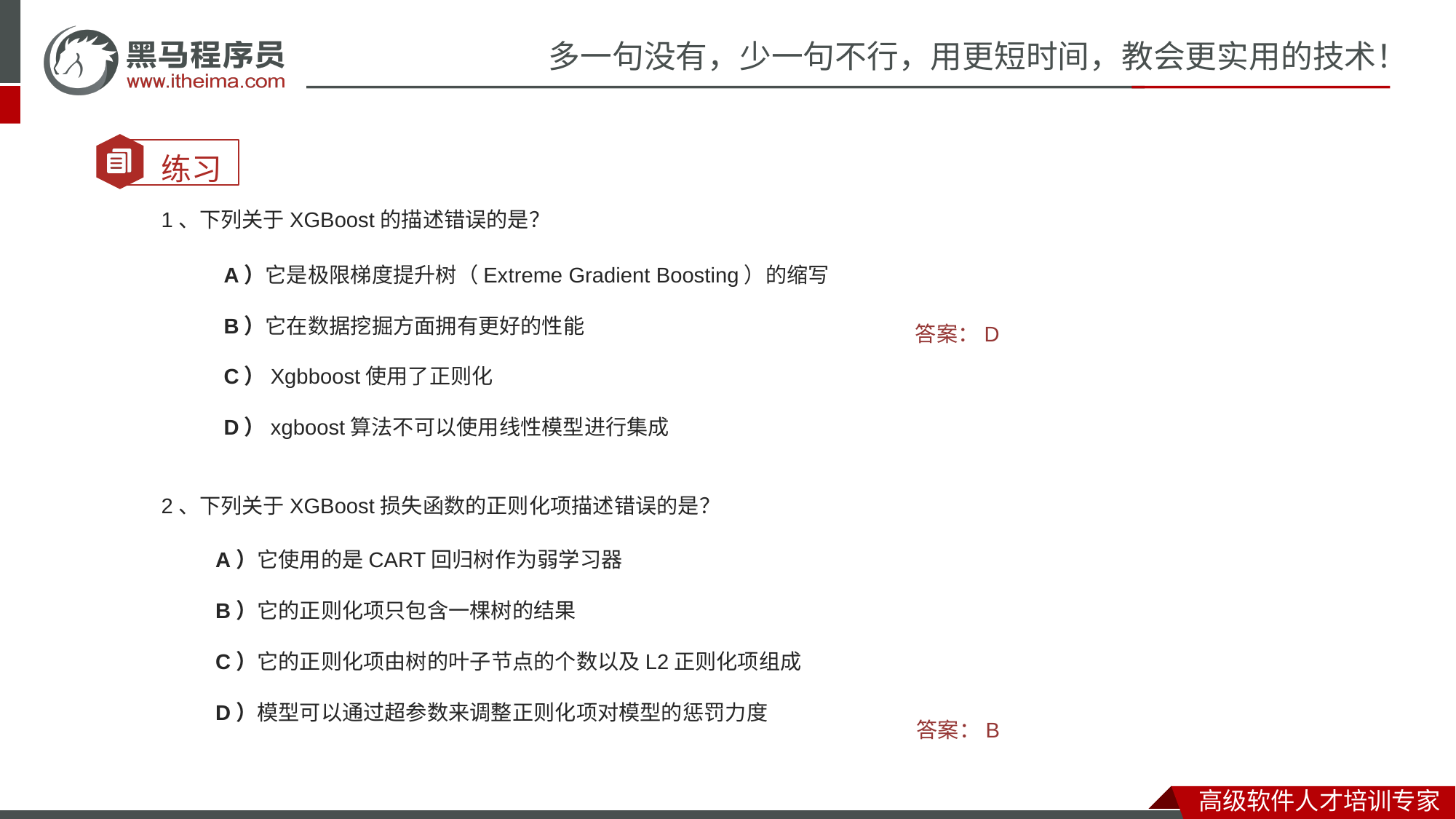

1、下列关于XGBoost的描述错误的是？
A）它是极限梯度提升树（Extreme Gradient Boosting）的缩写

B）它在数据挖掘方面拥有更好的性能

C）Xgbboost使用了正则化

D）xgboost算法不可以使用线性模型进行集成
答案：D
2、下列关于XGBoost损失函数的正则化项描述错误的是？
A）它使用的是CART回归树作为弱学习器

B）它的正则化项只包含一棵树的结果

C）它的正则化项由树的叶子节点的个数以及L2正则化项组成

D）模型可以通过超参数来调整正则化项对模型的惩罚力度
答案：B